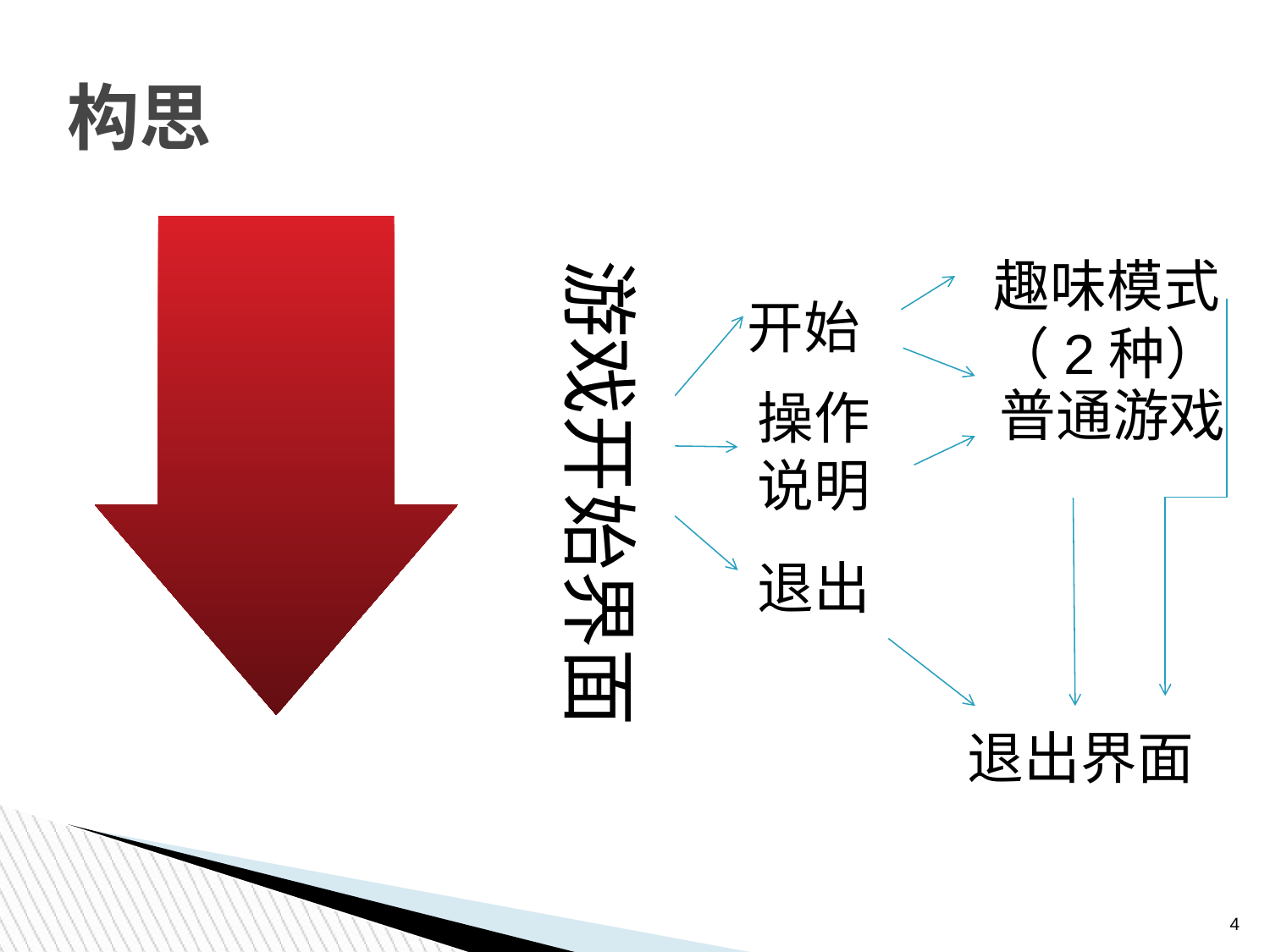

# 构思

趣味模式
（2种）
游戏开始界面
开始
普通游戏
操作说明
退出
退出界面
4